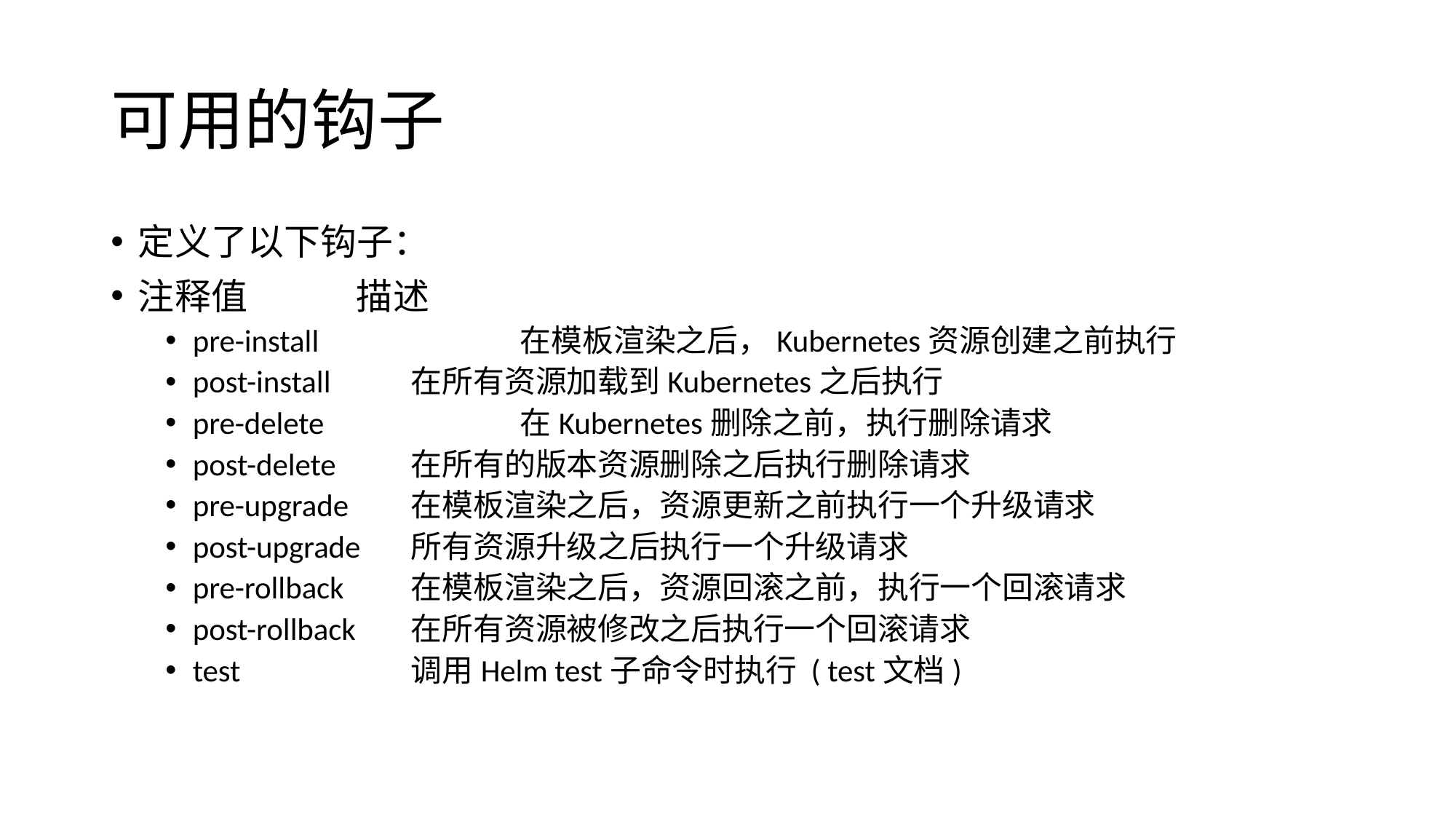

# 可用的钩子
定义了以下钩子：
注释值	描述
pre-install		在模板渲染之后，Kubernetes资源创建之前执行
post-install	在所有资源加载到Kubernetes之后执行
pre-delete		在Kubernetes删除之前，执行删除请求
post-delete	在所有的版本资源删除之后执行删除请求
pre-upgrade	在模板渲染之后，资源更新之前执行一个升级请求
post-upgrade	所有资源升级之后执行一个升级请求
pre-rollback	在模板渲染之后，资源回滚之前，执行一个回滚请求
post-rollback	在所有资源被修改之后执行一个回滚请求
test		调用Helm test子命令时执行 ( test文档)